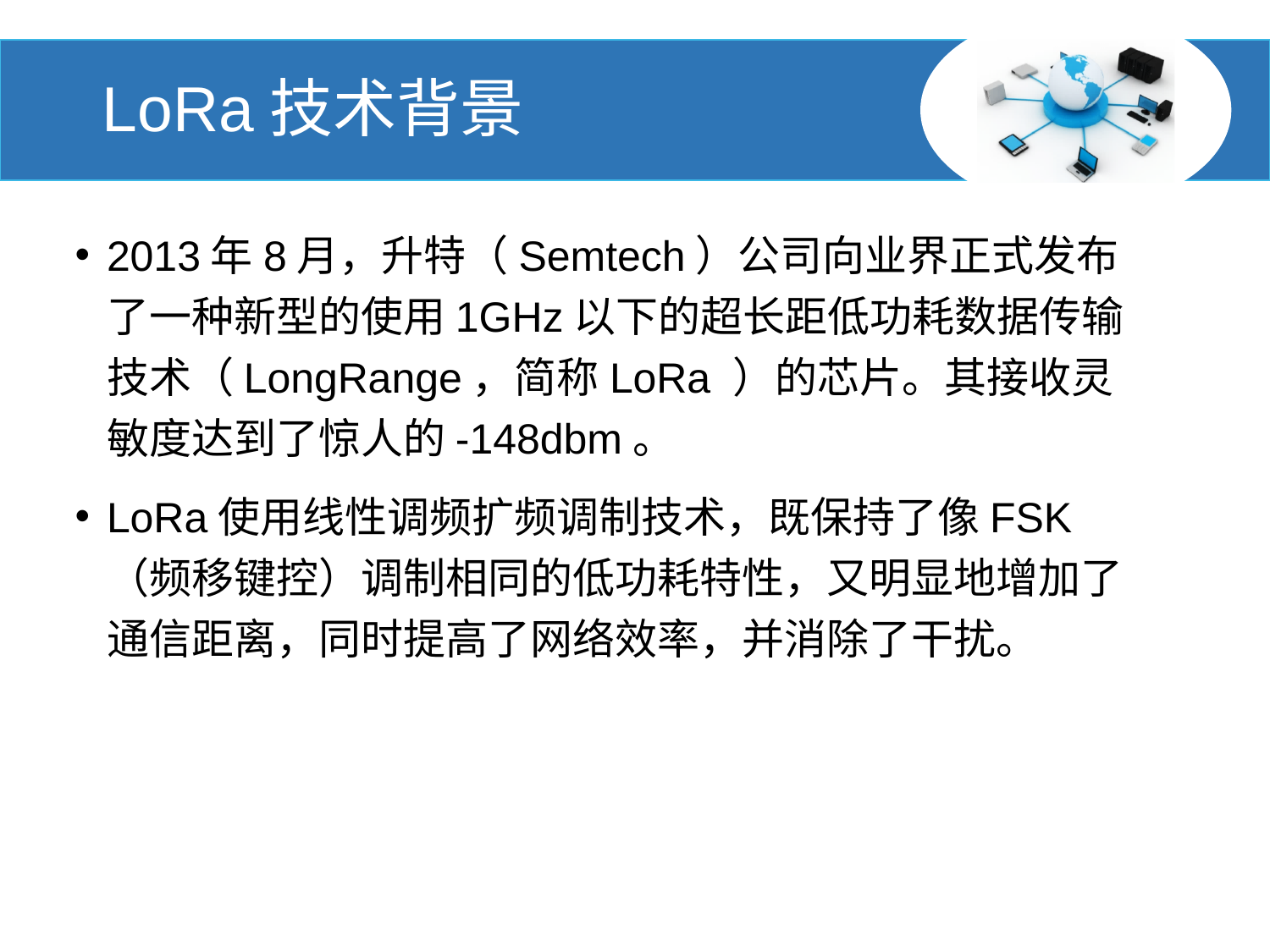

# LoRa技术背景
2013年8月，升特（Semtech）公司向业界正式发布了一种新型的使用1GHz以下的超长距低功耗数据传输技术（LongRange，简称LoRa ）的芯片。其接收灵敏度达到了惊人的-148dbm。
LoRa使用线性调频扩频调制技术，既保持了像FSK（频移键控）调制相同的低功耗特性，又明显地增加了通信距离，同时提高了网络效率，并消除了干扰。